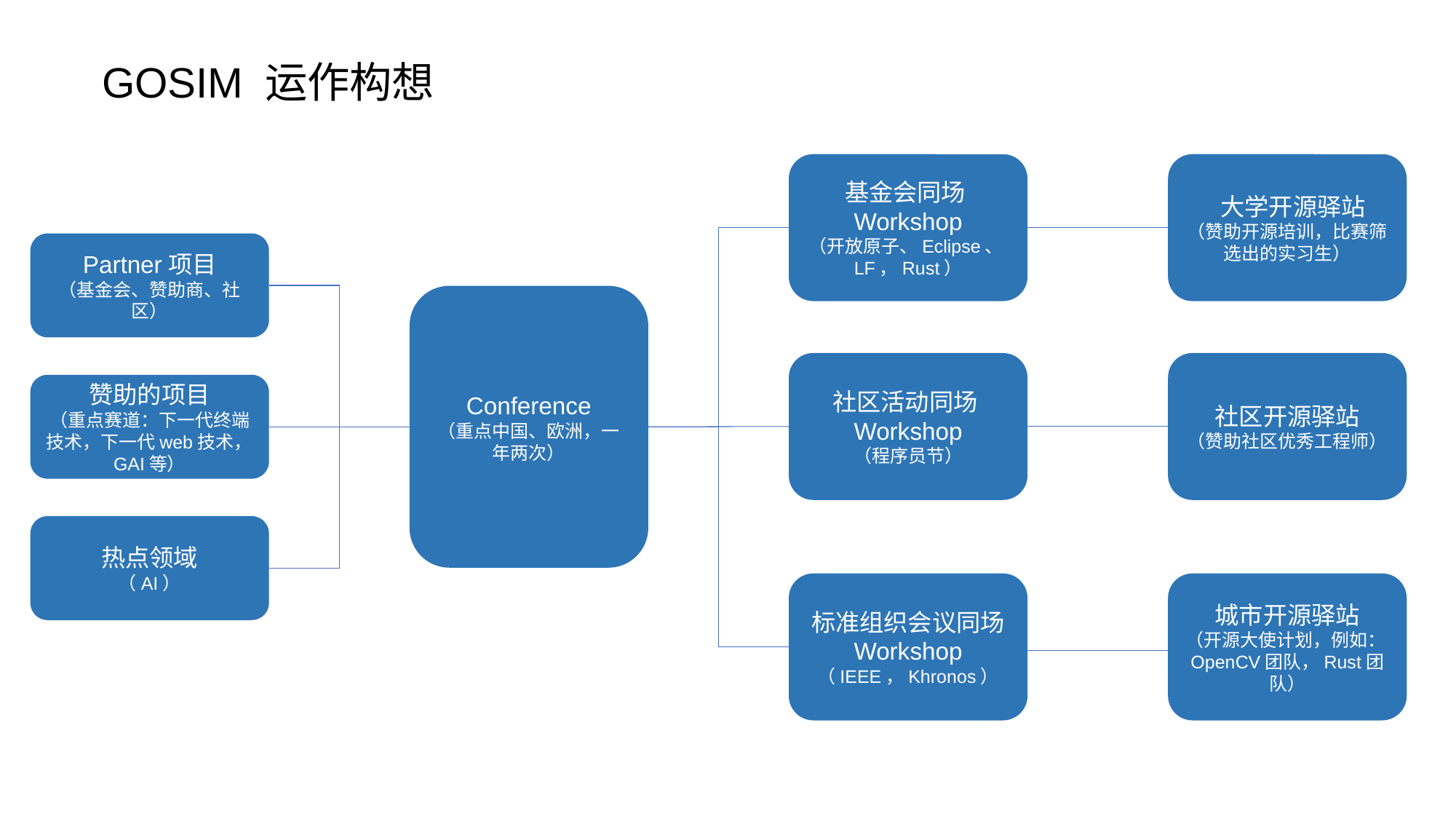

# GOSIM 运作构想
基金会同场Workshop
（开放原子、Eclipse、LF，Rust）
 大学开源驿站
（赞助开源培训，比赛筛选出的实习生）
社区活动同场Workshop
（程序员节）
社区开源驿站
（赞助社区优秀工程师）
标准组织会议同场
Workshop
（IEEE，Khronos）
城市开源驿站
（开源大使计划，例如：OpenCV团队，Rust团队）
Partner项目
（基金会、赞助商、社区）
Conference
（重点中国、欧洲，一年两次）
赞助的项目
（重点赛道：下一代终端技术，下一代web技术，GAI等）
热点领域
（AI）